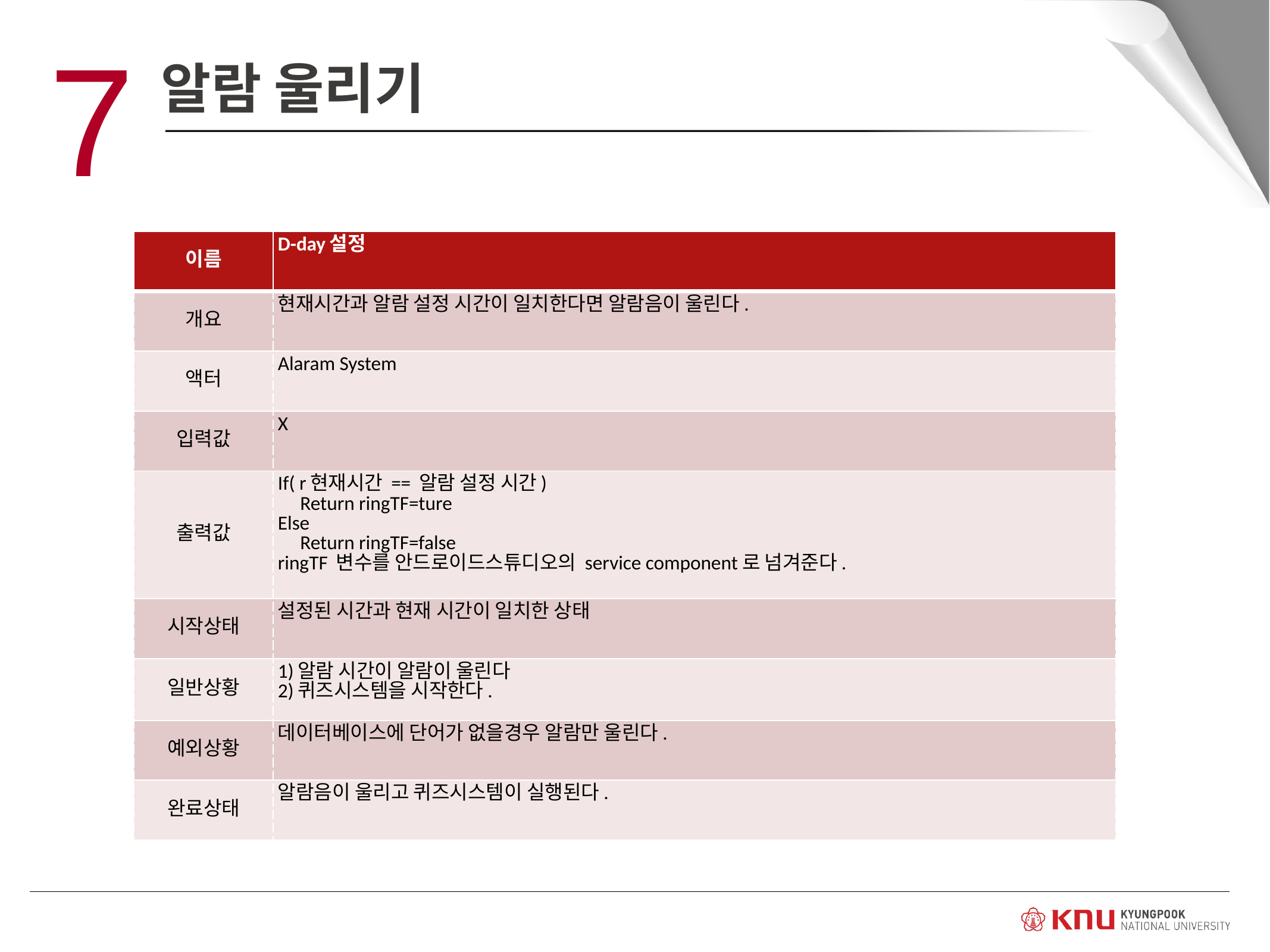

7
알람 울리기
| 이름 | D-day설정 |
| --- | --- |
| 개요 | 현재시간과 알람 설정 시간이 일치한다면 알람음이 울린다. |
| 액터 | Alaram System |
| 입력값 | X |
| 출력값 | If( r현재시간 == 알람 설정 시간) Return ringTF=ture Else Return ringTF=false ringTF 변수를 안드로이드스튜디오의 service component로 넘겨준다. |
| 시작상태 | 설정된 시간과 현재 시간이 일치한 상태 |
| 일반상황 | 1)알람 시간이 알람이 울린다 2)퀴즈시스템을 시작한다. |
| 예외상황 | 데이터베이스에 단어가 없을경우 알람만 울린다. |
| 완료상태 | 알람음이 울리고 퀴즈시스템이 실행된다. |
12